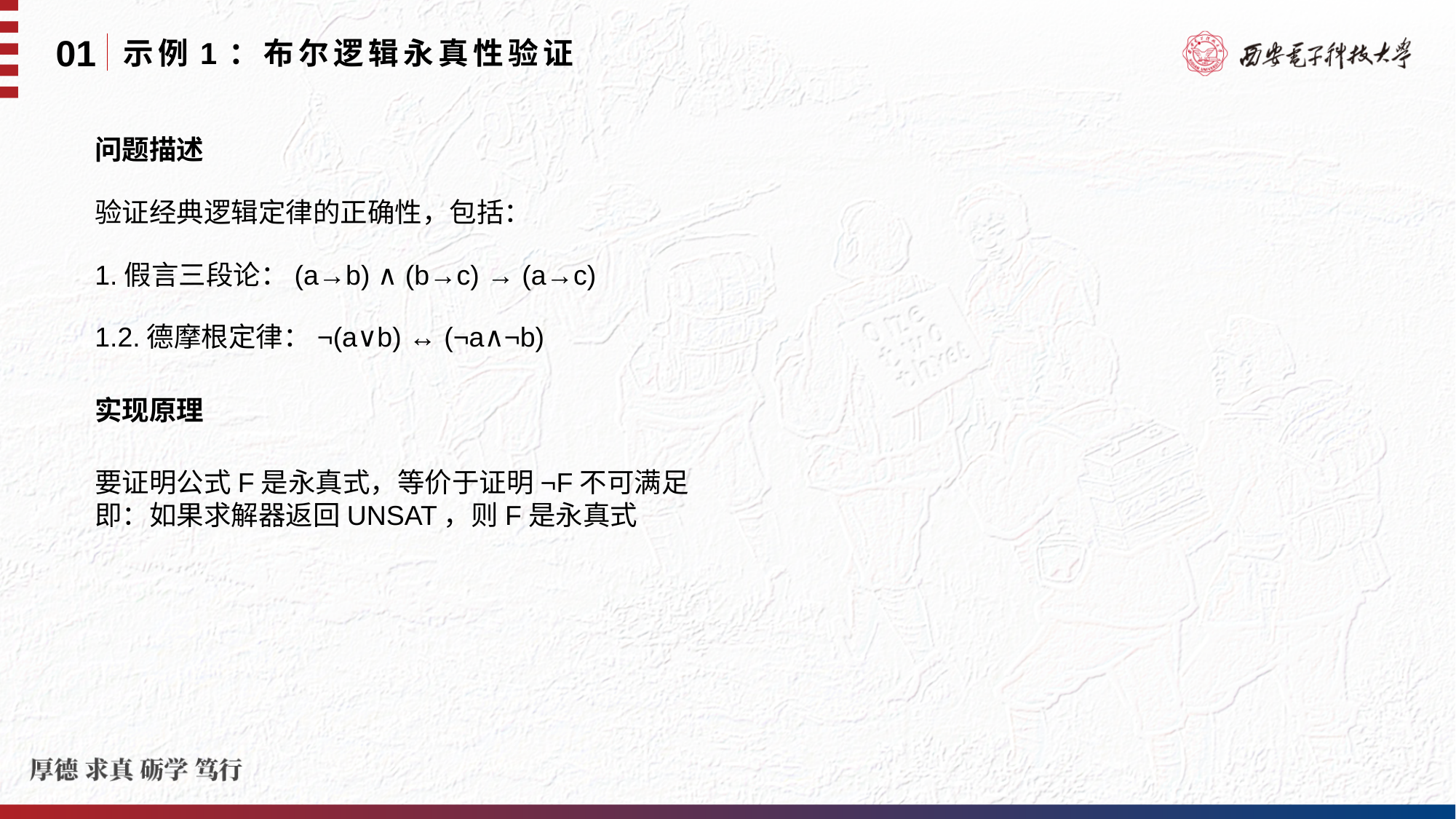

01
示例1：布尔逻辑永真性验证
问题描述
验证经典逻辑定律的正确性，包括：
1.假言三段论：(a→b) ∧ (b→c) → (a→c)
2.德摩根定律：¬(a∨b) ↔ (¬a∧¬b)
实现原理
要证明公式F是永真式，等价于证明¬F不可满足
即：如果求解器返回UNSAT，则F是永真式